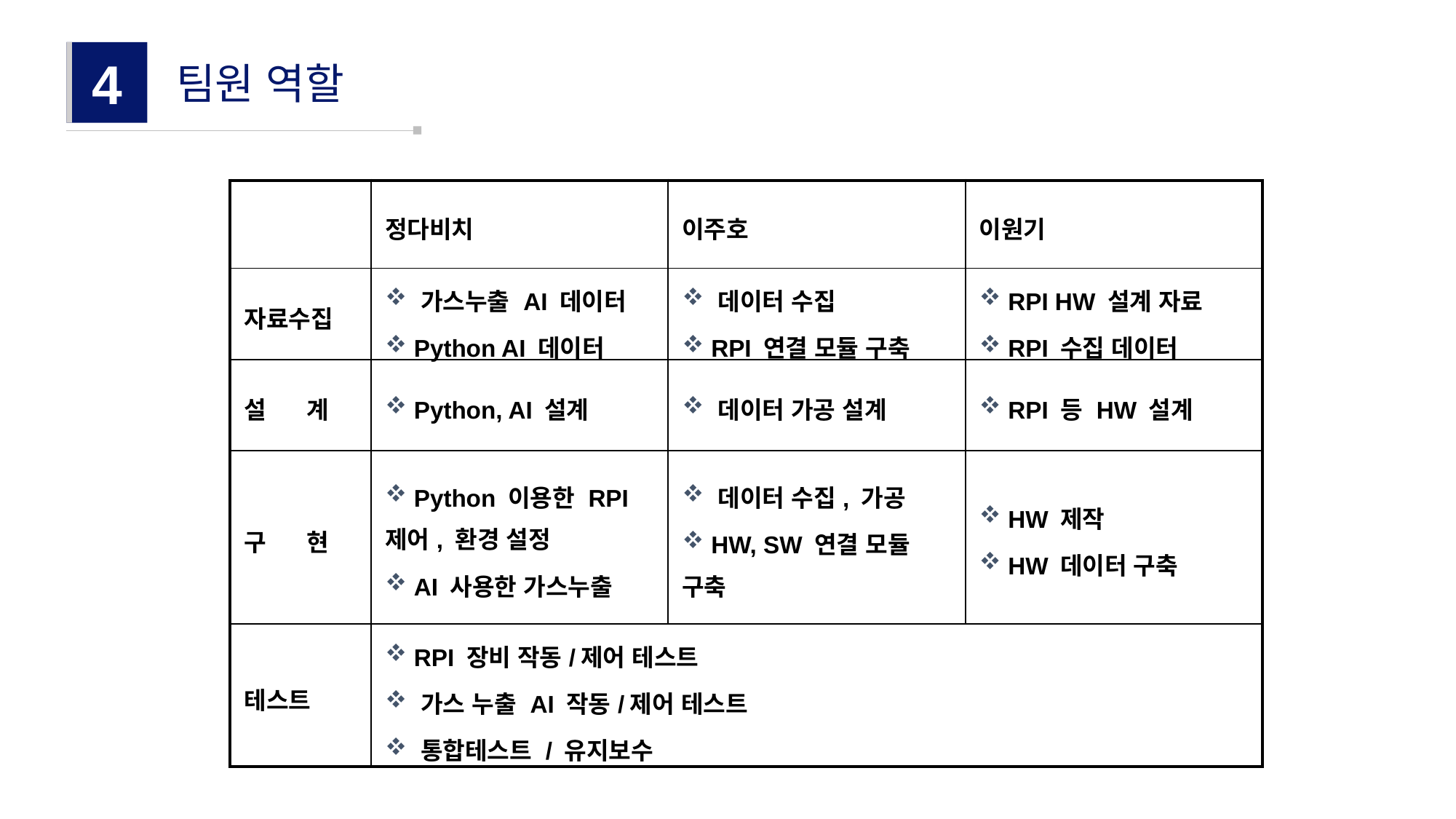

4

팀원 역할

|  | 정다비치 | 이주호 | 이원기 |
| --- | --- | --- | --- |
| 자료수집 | 가스누출 AI 데이터 Python AI 데이터 | 데이터 수집 RPI 연결 모듈 구축 | RPI HW 설계 자료 RPI 수집 데이터 |
| 설 계 | Python, AI 설계 | 데이터 가공 설계 | RPI 등 HW 설계 |
| 구 현 | Python 이용한 RPI 제어, 환경 설정 AI 사용한 가스누출 | 데이터 수집, 가공 HW, SW 연결 모듈 구축 | HW 제작 HW 데이터 구축 |
| 테스트 | RPI 장비 작동/제어 테스트 가스 누출 AI 작동/제어 테스트 통합테스트 / 유지보수 |  |  |
”
“
‘바이럴 마케팅’ 에 대한 불신, 피해가 급증